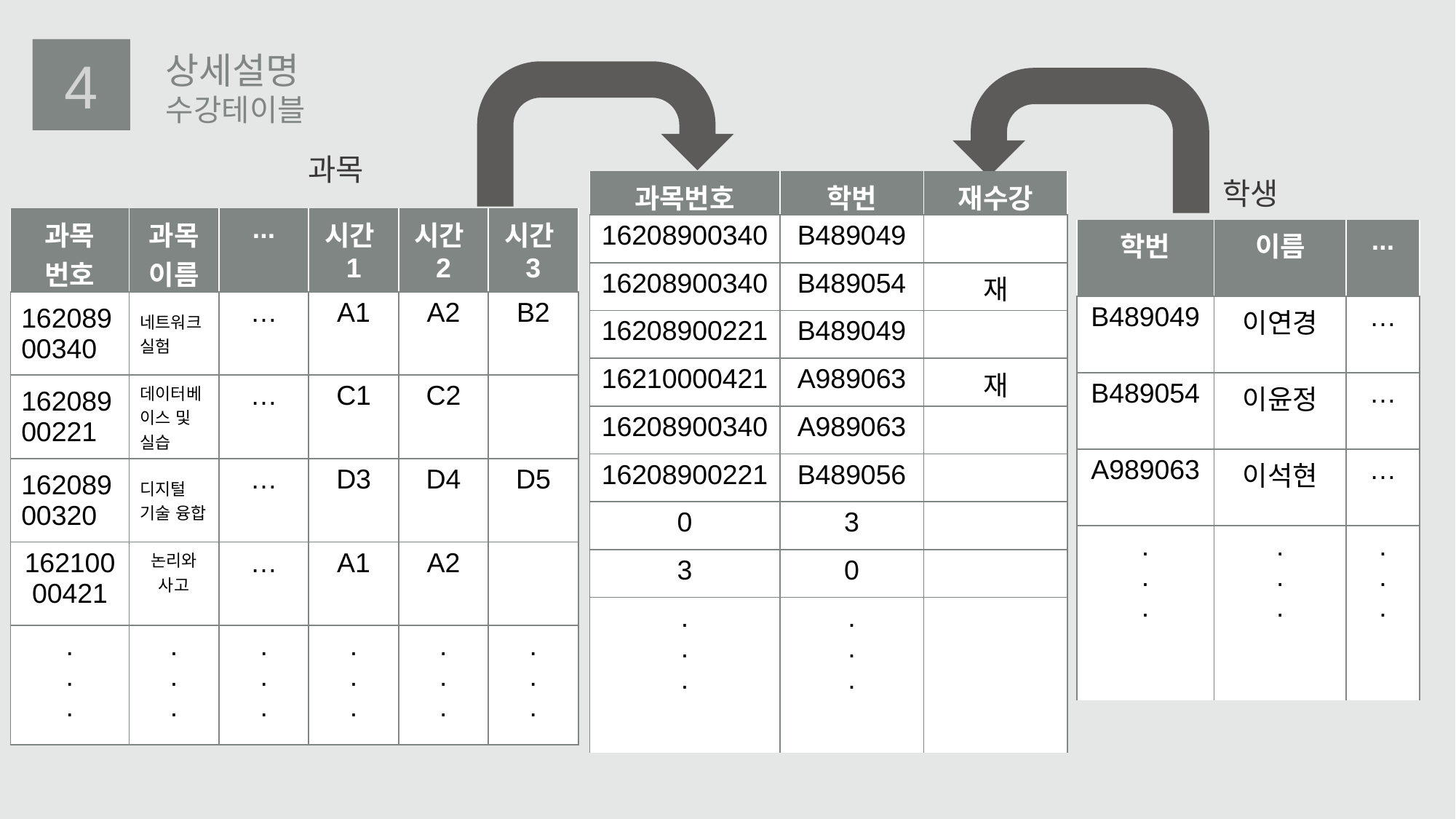

2
4
상세설명
수강테이블

과목
학생
| 과목번호 | 학번 | 재수강 |
| --- | --- | --- |
| 16208900340 | B489049 |  |
| 16208900340 | B489054 | 재 |
| 16208900221 | B489049 |  |
| 16210000421 | A989063 | 재 |
| 16208900340 | A989063 |  |
| 16208900221 | B489056 |  |
| 0 | 3 |  |
| 3 | 0 |  |
| . . . | . . . |  |
| 과목 번호 | 과목이름 | ... | 시간1 | 시간2 | 시간3 |
| --- | --- | --- | --- | --- | --- |
| 16208900340 | 네트워크실험 | … | A1 | A2 | B2 |
| 16208900221 | 데이터베이스 및 실습 | … | C1 | C2 |  |
| 16208900320 | 디지털 기술 융합 | … | D3 | D4 | D5 |
| 16210000421 | 논리와 사고 | … | A1 | A2 |  |
| . . . | . . . | . . . | . . . | . . . | . . . |
| 학번 | 이름 | ... |
| --- | --- | --- |
| B489049 | 이연경 | … |
| B489054 | 이윤정 | … |
| A989063 | 이석현 | … |
| . . . | . . . | . . . |